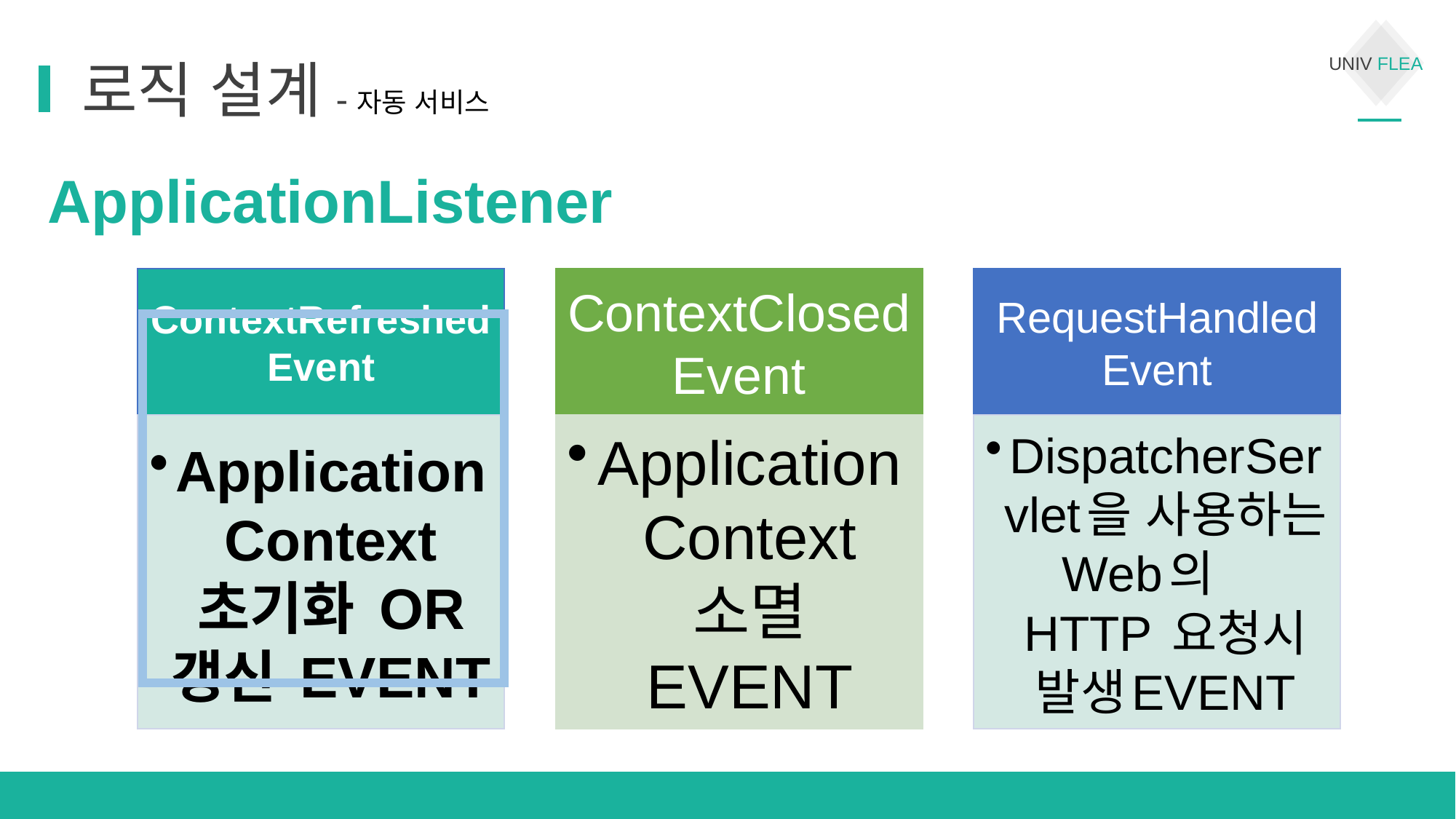

로직 설계-자동 서비스

ApplicationListener
ContextRefreshed
Event
ApplicationContext 초기화 OR 갱신 EVENT
ContextClosed
Event
ApplicationContext 소멸 EVENT
RequestHandled
Event
DispatcherServlet을 사용하는 Web의     HTTP 요청시 발생EVENT